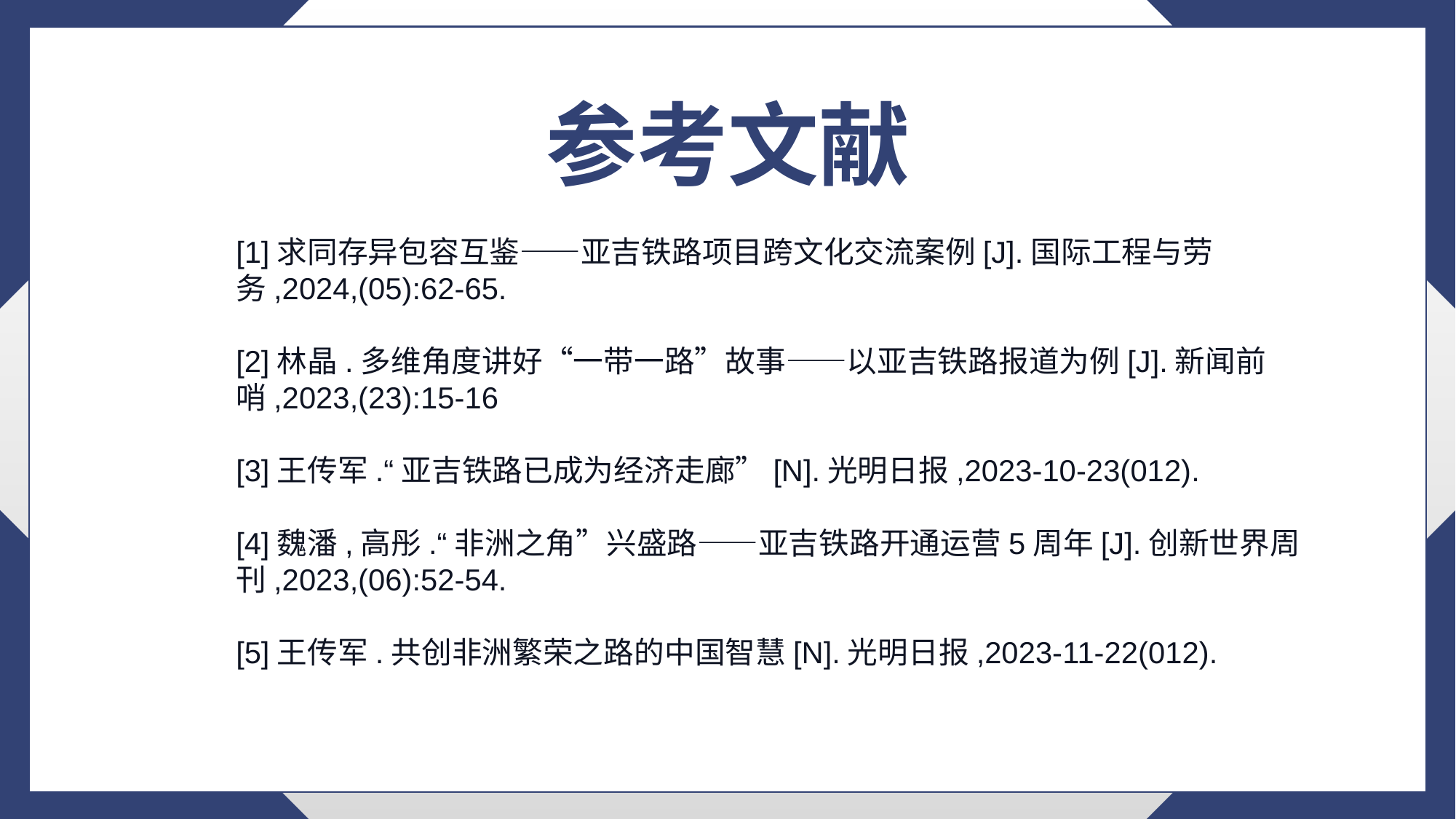

参考文献
[1]求同存异包容互鉴——亚吉铁路项目跨文化交流案例[J].国际工程与劳务,2024,(05):62-65.

[2]林晶.多维角度讲好“一带一路”故事——以亚吉铁路报道为例[J].新闻前哨,2023,(23):15-16

[3]王传军.“亚吉铁路已成为经济走廊”[N].光明日报,2023-10-23(012).

[4]魏潘,高彤.“非洲之角”兴盛路——亚吉铁路开通运营5周年[J].创新世界周刊,2023,(06):52-54.

[5]王传军.共创非洲繁荣之路的中国智慧[N].光明日报,2023-11-22(012).